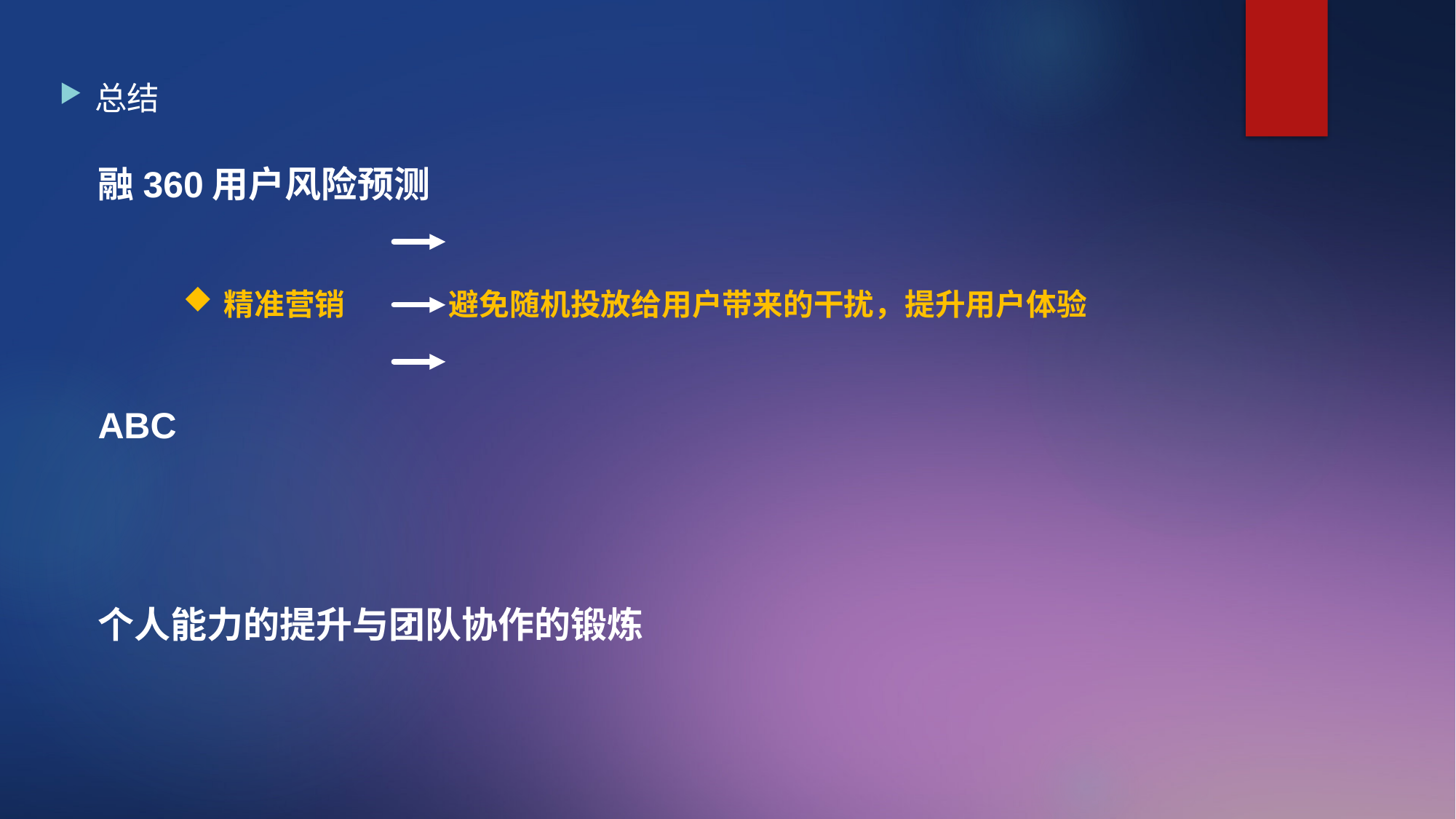

总结
融360用户风险预测
精准营销               避免随机投放给用户带来的干扰，提升用户体验
ABC
个人能力的提升与团队协作的锻炼